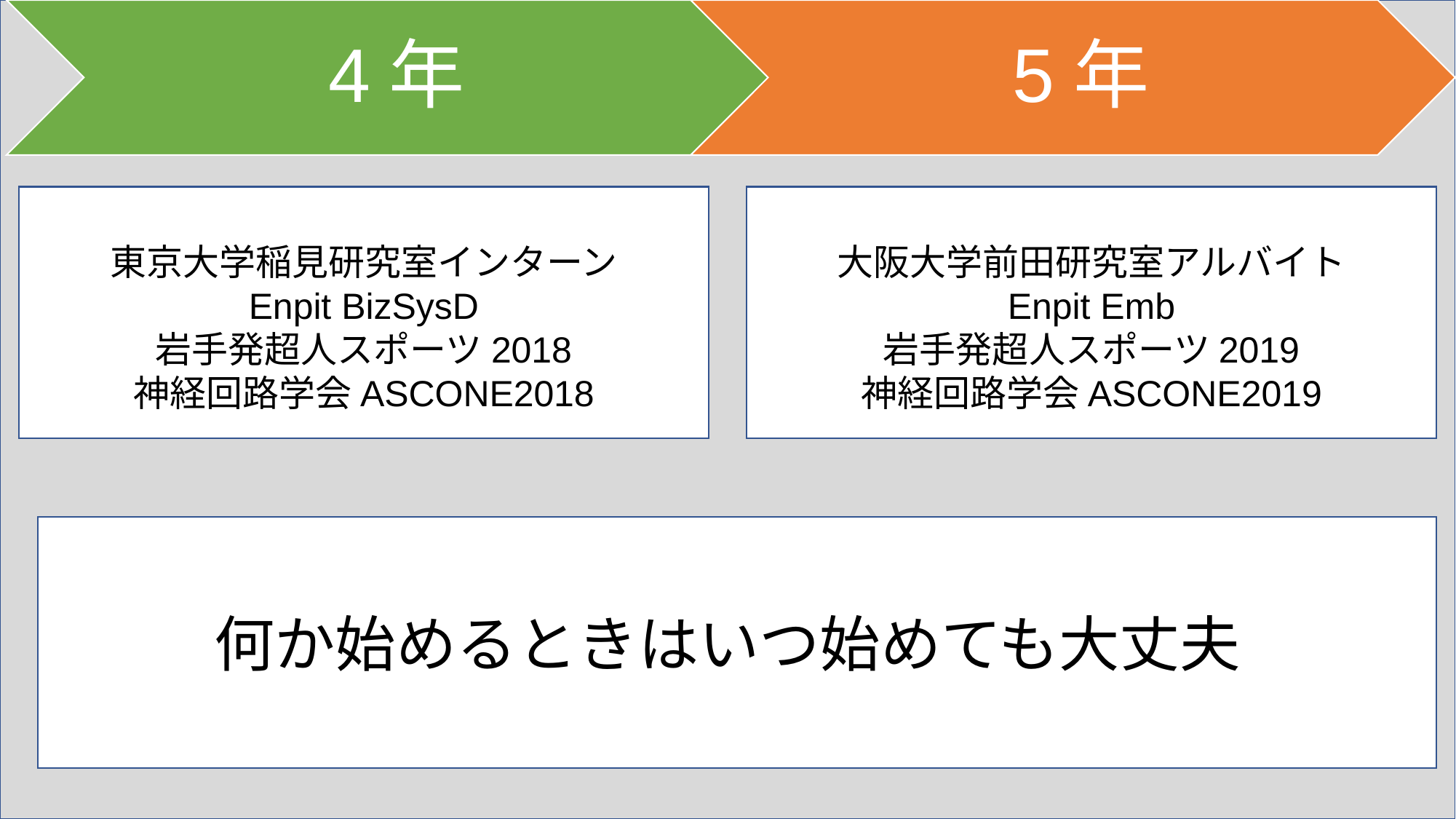

4年
5年

東京大学稲見研究室インターン
Enpit BizSysD
岩手発超人スポーツ2018
神経回路学会ASCONE2018

大阪大学前田研究室アルバイト
Enpit Emb
岩手発超人スポーツ2019
神経回路学会ASCONE2019
ｚ
何か始めるときはいつ始めても大丈夫